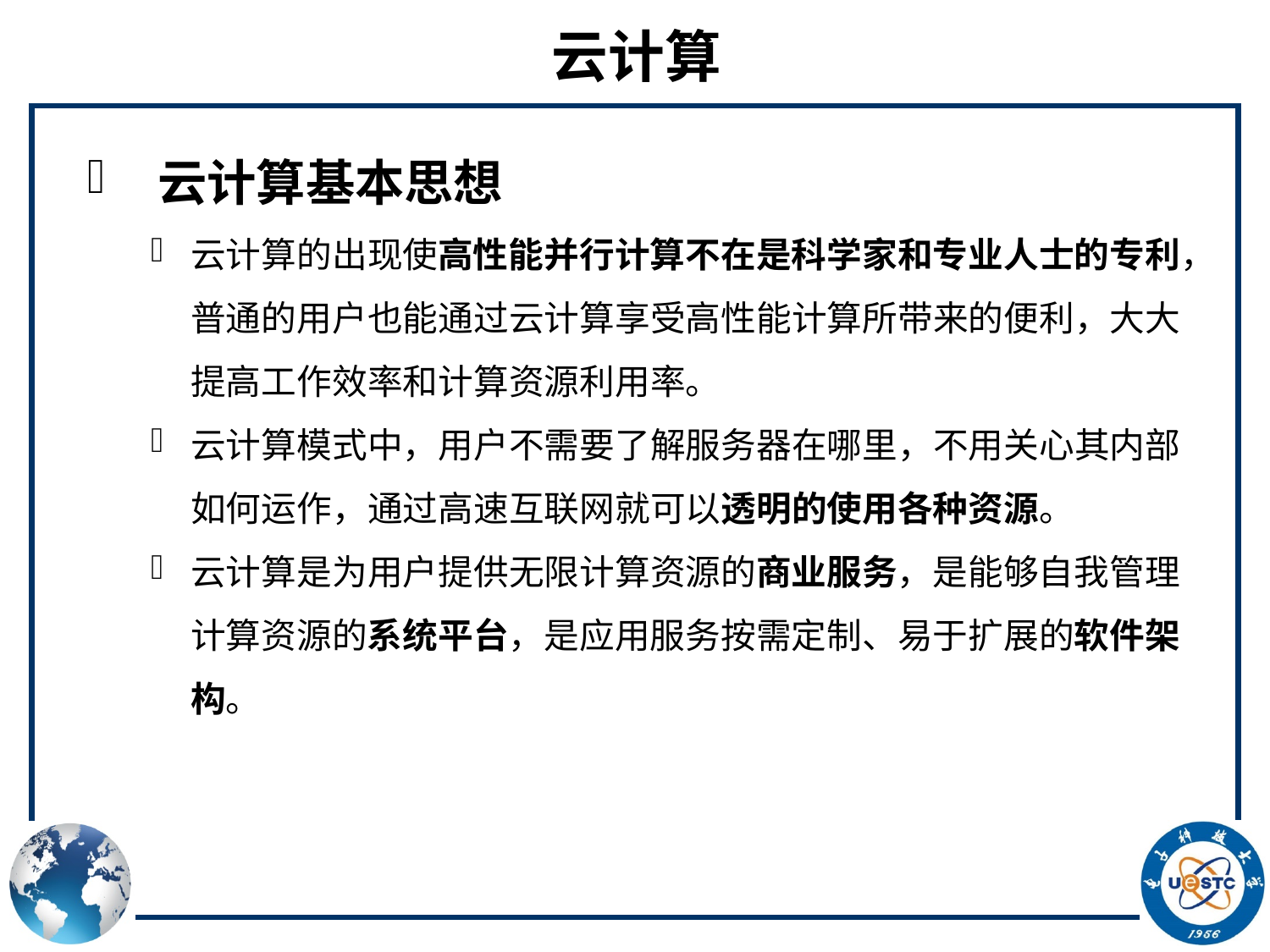

# 云计算
 云计算基本思想
云计算的出现使高性能并行计算不在是科学家和专业人士的专利，普通的用户也能通过云计算享受高性能计算所带来的便利，大大提高工作效率和计算资源利用率。
云计算模式中，用户不需要了解服务器在哪里，不用关心其内部如何运作，通过高速互联网就可以透明的使用各种资源。
云计算是为用户提供无限计算资源的商业服务，是能够自我管理计算资源的系统平台，是应用服务按需定制、易于扩展的软件架构。